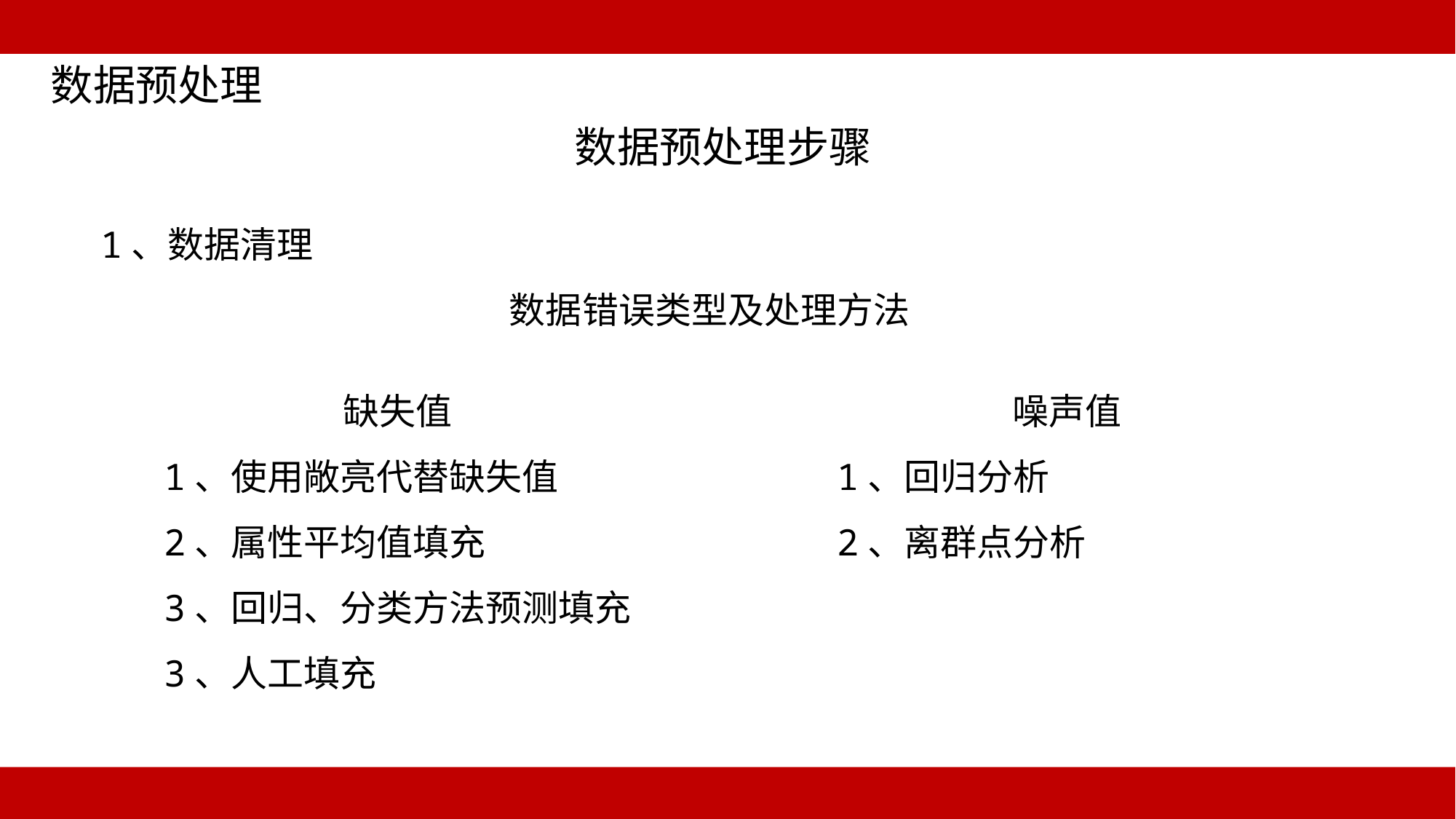

数据预处理
数据预处理步骤
1、数据清理
数据错误类型及处理方法
缺失值
1、使用敞亮代替缺失值
2、属性平均值填充
3、回归、分类方法预测填充
3、人工填充
噪声值
1、回归分析
2、离群点分析